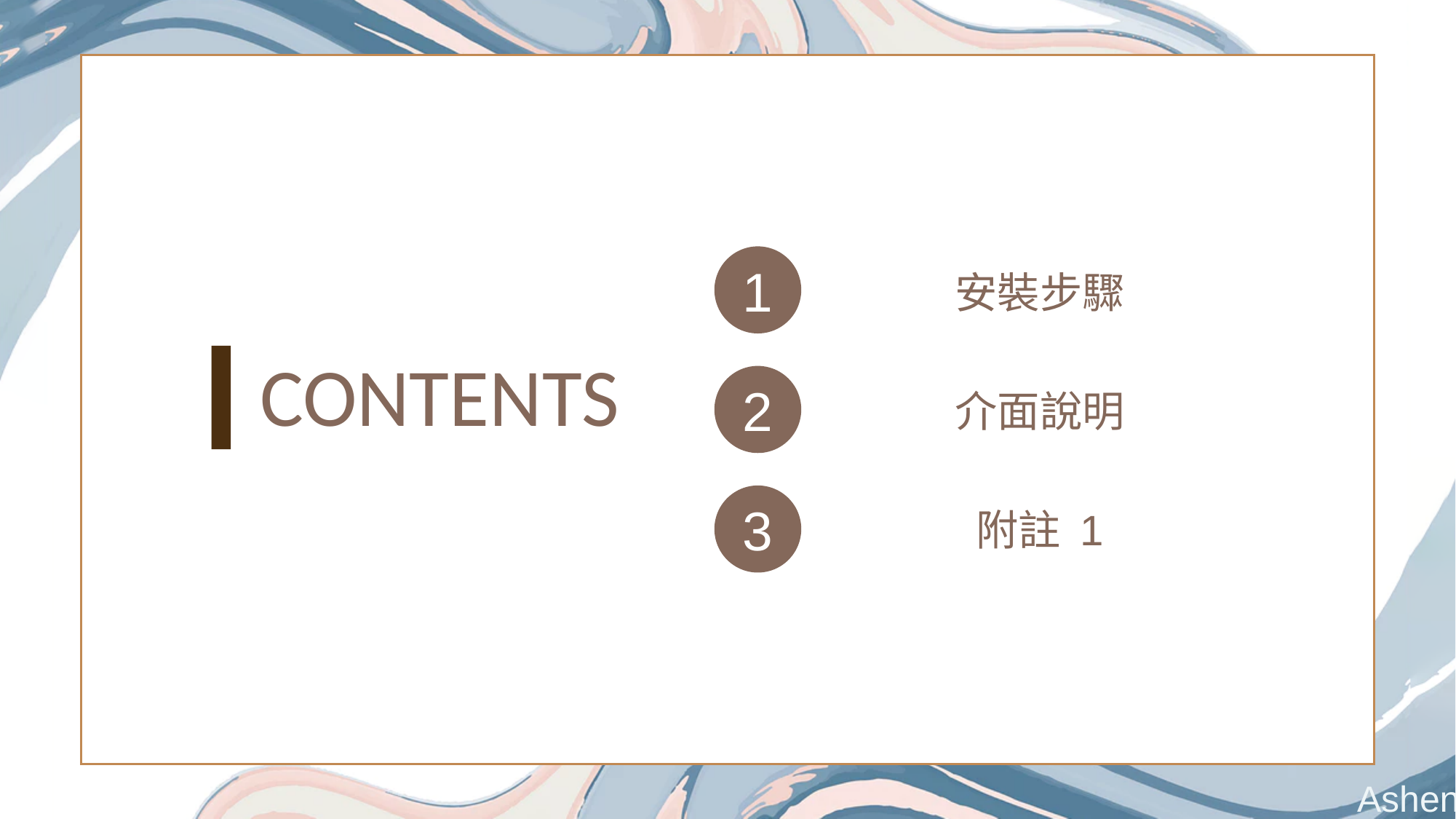

1
安裝步驟
CONTENTS

2
介面說明

3
附註 1